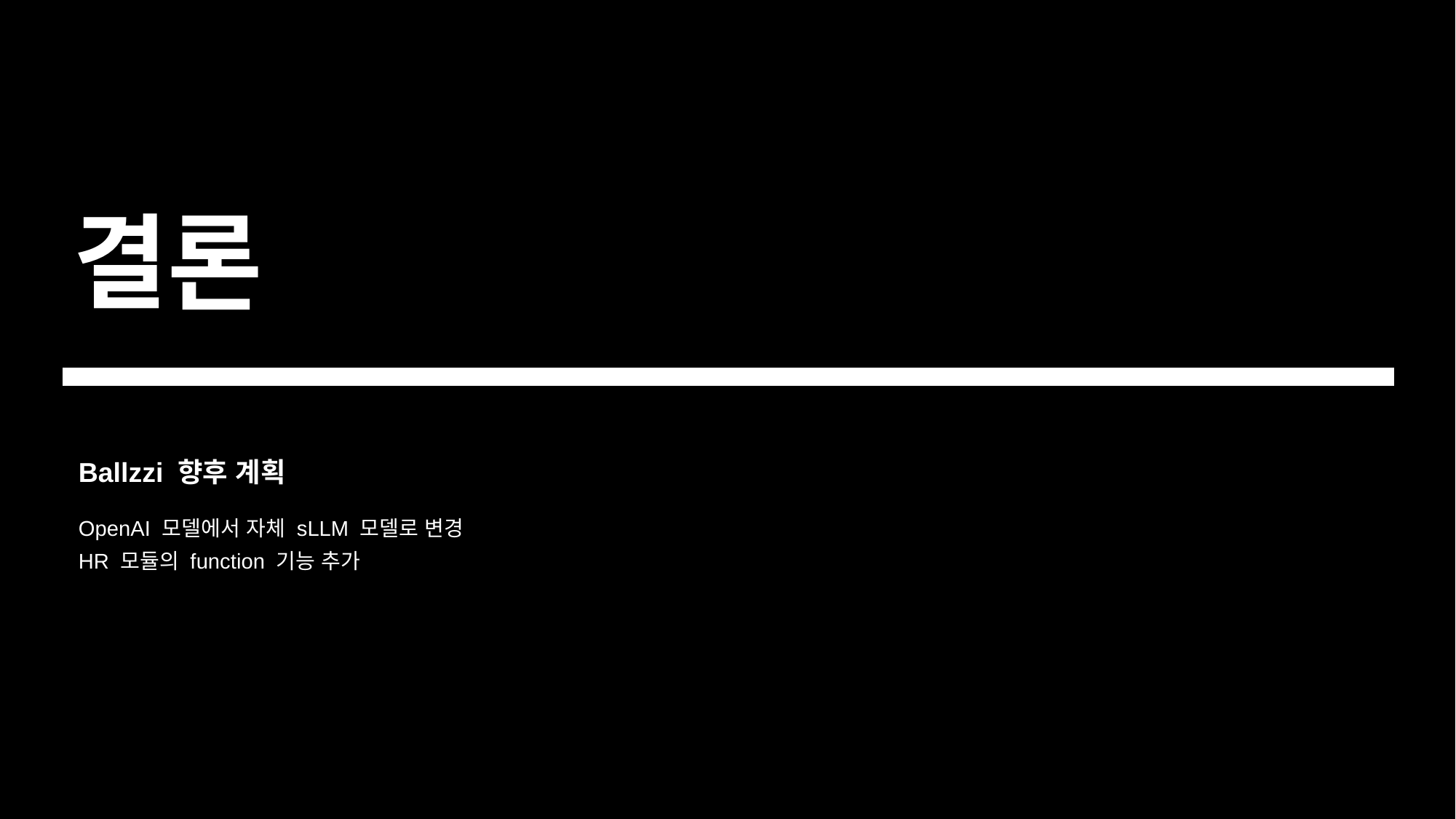

# 결론

Ballzzi 향후 계획
OpenAI 모델에서 자체 sLLM 모델로 변경
HR 모듈의 function 기능 추가